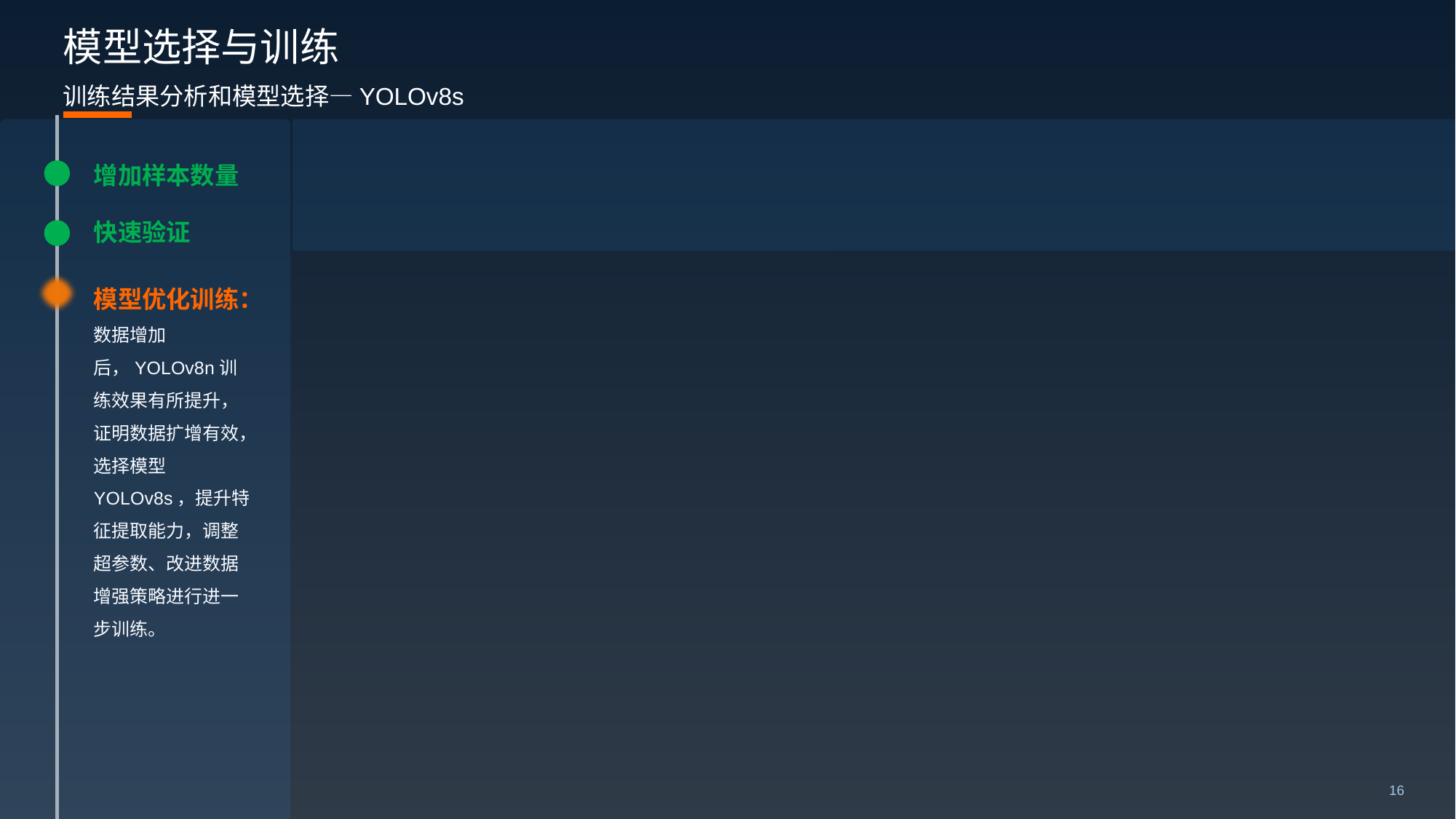

# 模型选择与训练
训练结果分析和模型选择—YOLOv8s

增加样本数量

快速验证

模型优化训练：
数据增加后，YOLOv8n训练效果有所提升，证明数据扩增有效，选择模型YOLOv8s，提升特征提取能力，调整超参数、改进数据增强策略进行进一步训练。

16